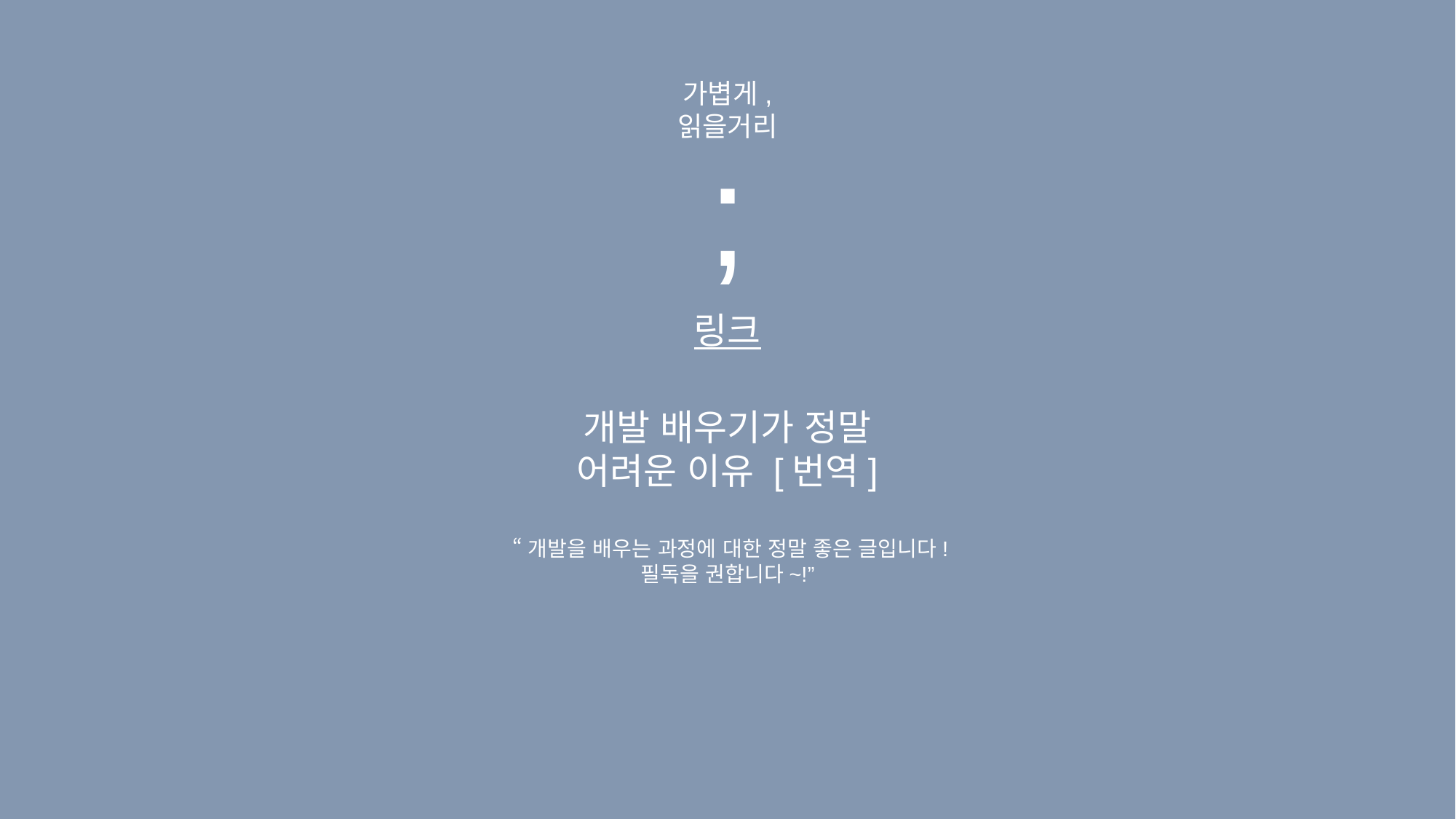

가볍게,
읽을거리
;
링크

개발 배우기가 정말
어려운 이유 [번역]

 “개발을 배우는 과정에 대한 정말 좋은 글입니다!
필독을 권합니다~!”